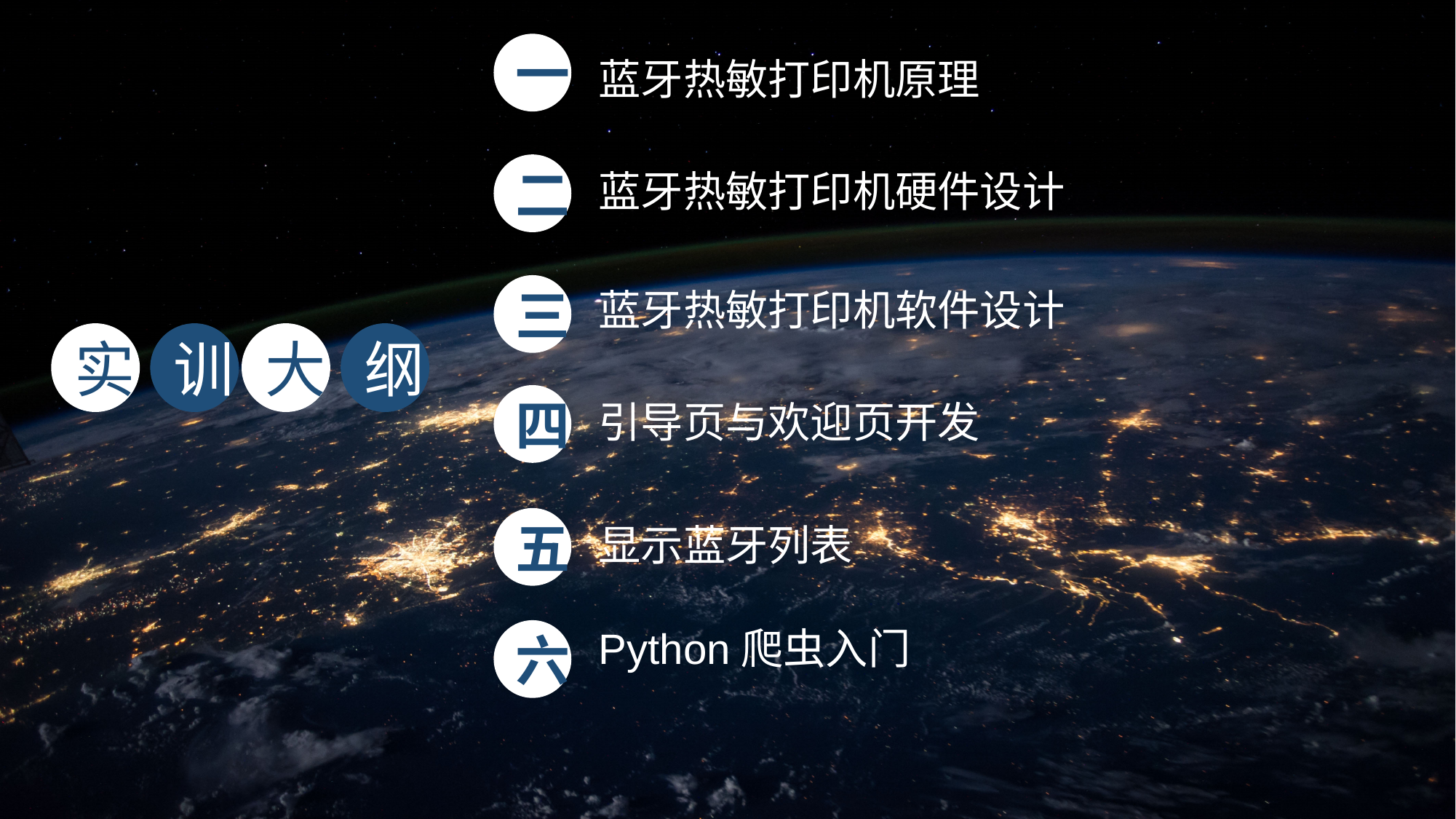

一
蓝牙热敏打印机原理
蓝牙热敏打印机硬件设计
二
蓝牙热敏打印机软件设计
三
实
训
大
纲
引导页与欢迎页开发
四
显示蓝牙列表
五
Python爬虫入门
六